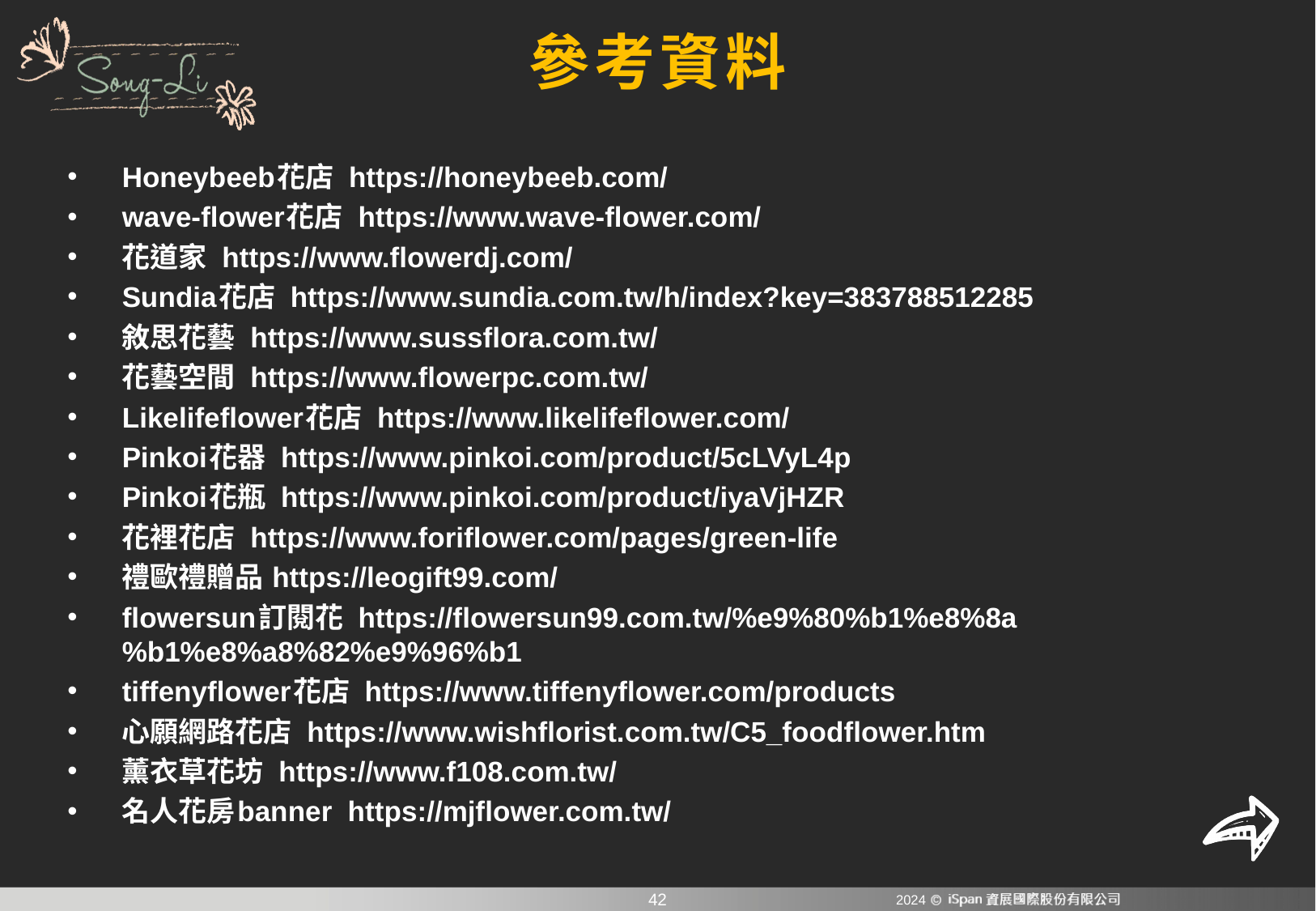

# 參考資料

Honeybeeb花店  https://honeybeeb.com/
wave-flower花店  https://www.wave-flower.com/
花道家  https://www.flowerdj.com/
Sundia花店  https://www.sundia.com.tw/h/index?key=383788512285
敘思花藝  https://www.sussflora.com.tw/
花藝空間  https://www.flowerpc.com.tw/
Likelifeflower花店  https://www.likelifeflower.com/
Pinkoi花器  https://www.pinkoi.com/product/5cLVyL4p
Pinkoi花瓶  https://www.pinkoi.com/product/iyaVjHZR
花裡花店  https://www.foriflower.com/pages/green-life
禮歐禮贈品 https://leogift99.com/
flowersun訂閱花  https://flowersun99.com.tw/%e9%80%b1%e8%8a%b1%e8%a8%82%e9%96%b1
tiffenyflower花店  https://www.tiffenyflower.com/products
心願網路花店  https://www.wishflorist.com.tw/C5_foodflower.htm
薰衣草花坊  https://www.f108.com.tw/
名人花房banner  https://mjflower.com.tw/

2024